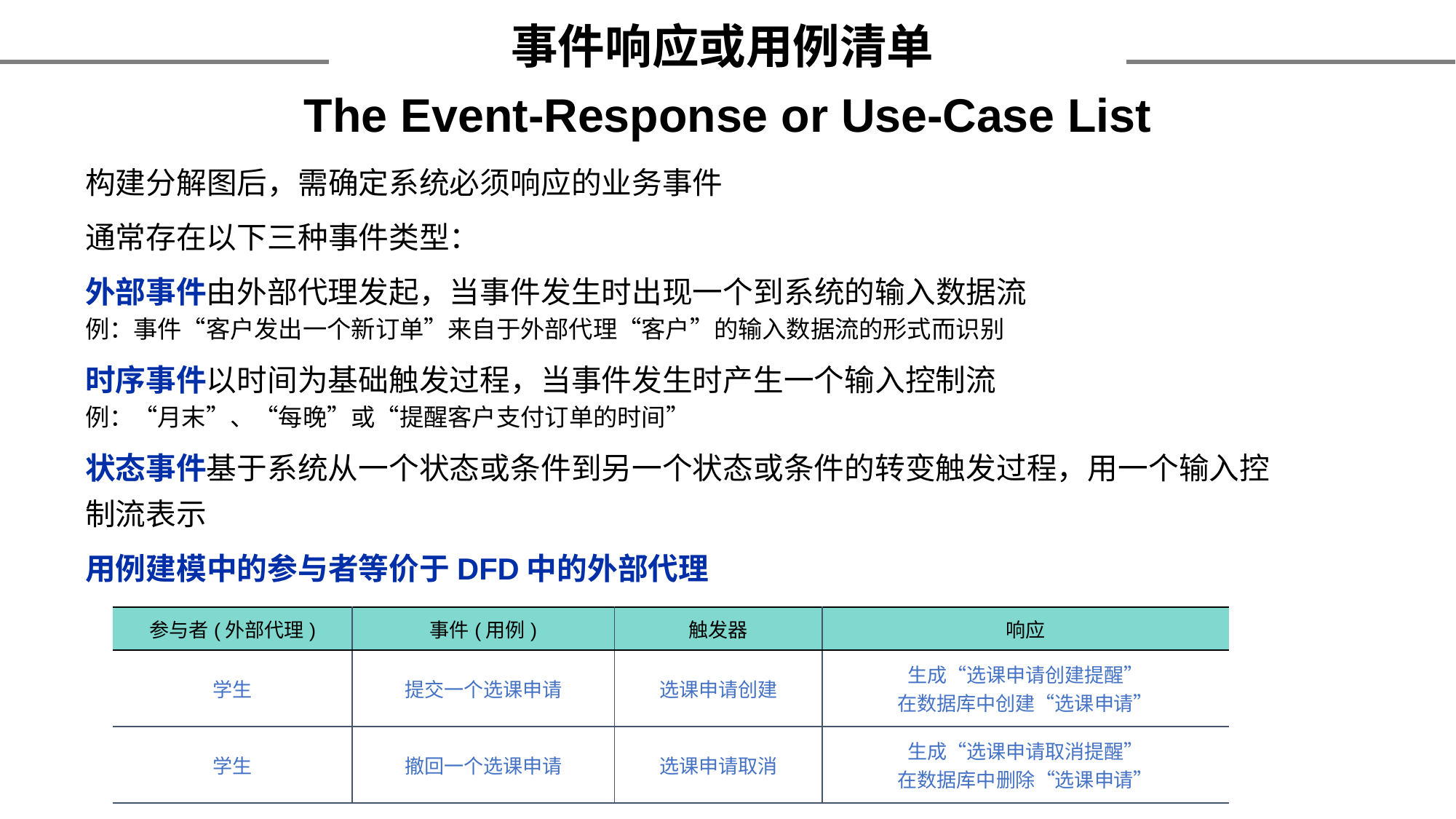

事件响应或用例清单
The Event-Response or Use-Case List
构建分解图后，需确定系统必须响应的业务事件
通常存在以下三种事件类型：
外部事件由外部代理发起，当事件发生时出现一个到系统的输入数据流
例：事件“客户发出一个新订单”来自于外部代理“客户”的输入数据流的形式而识别
时序事件以时间为基础触发过程，当事件发生时产生一个输入控制流
例：“月末”、“每晚”或“提醒客户支付订单的时间”
状态事件基于系统从一个状态或条件到另一个状态或条件的转变触发过程，用一个输入控制流表示
用例建模中的参与者等价于DFD中的外部代理
| 参与者(外部代理) | 事件(用例) | 触发器 | 响应 |
| --- | --- | --- | --- |
| 学生 | 提交一个选课申请 | 选课申请创建 | 生成“选课申请创建提醒” 在数据库中创建“选课申请” |
| 学生 | 撤回一个选课申请 | 选课申请取消 | 生成“选课申请取消提醒” 在数据库中删除“选课申请” |